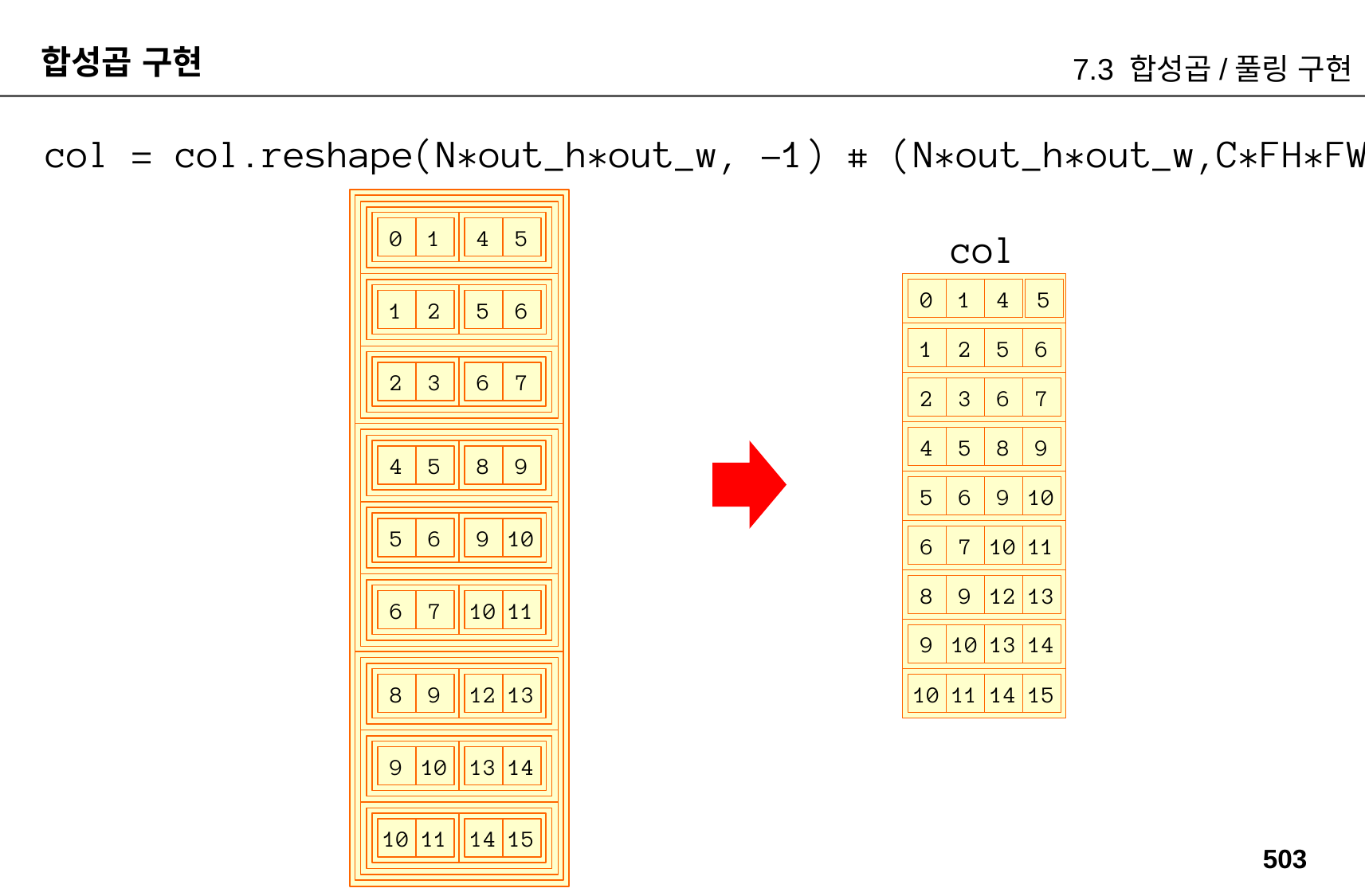

합성곱 구현
7.3 합성곱/풀링 구현
col = col.reshape(N*out_h*out_w, -1) # (N*out_h*out_w,C*FH*FW)

col
0
1
4
5

0
1
4
5

1
2
5
6

1
2
5
6

2
3
6
7

2
3
6
7

4
5
8
9

4
5
8
9

5
6
9
10

5
6
9
10

6
7
10
11

8
9
12
13

6
7
10
11

9
10
13
14

10
11
14
15
8
9
12
13

9
10
13
14

10
11
14
15